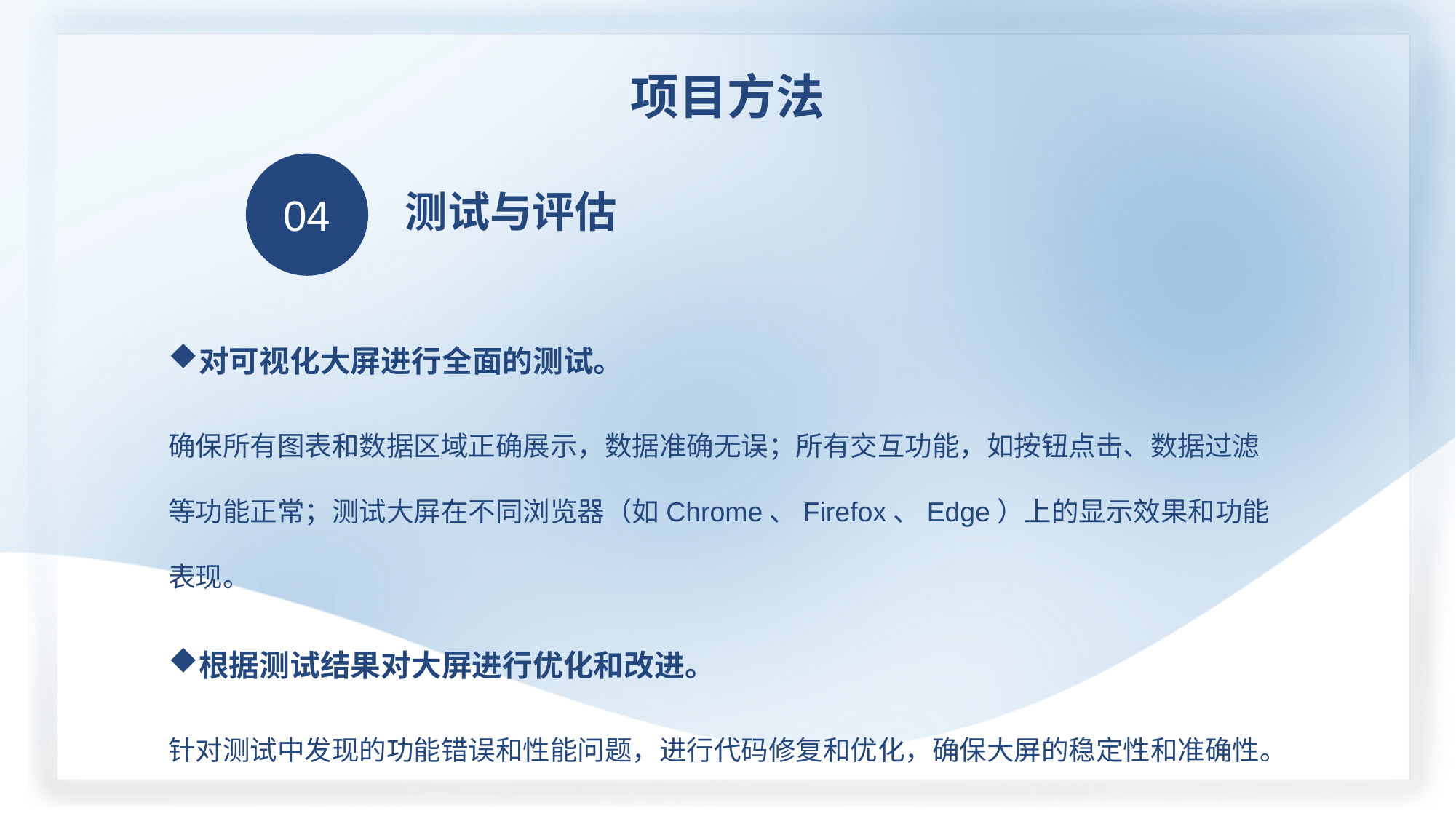

项目方法
04
测试与评估
对可视化大屏进行全面的测试。
确保所有图表和数据区域正确展示，数据准确无误；所有交互功能，如按钮点击、数据过滤等功能正常；测试大屏在不同浏览器（如Chrome、Firefox、Edge）上的显示效果和功能表现。
根据测试结果对大屏进行优化和改进。
针对测试中发现的功能错误和性能问题，进行代码修复和优化，确保大屏的稳定性和准确性。